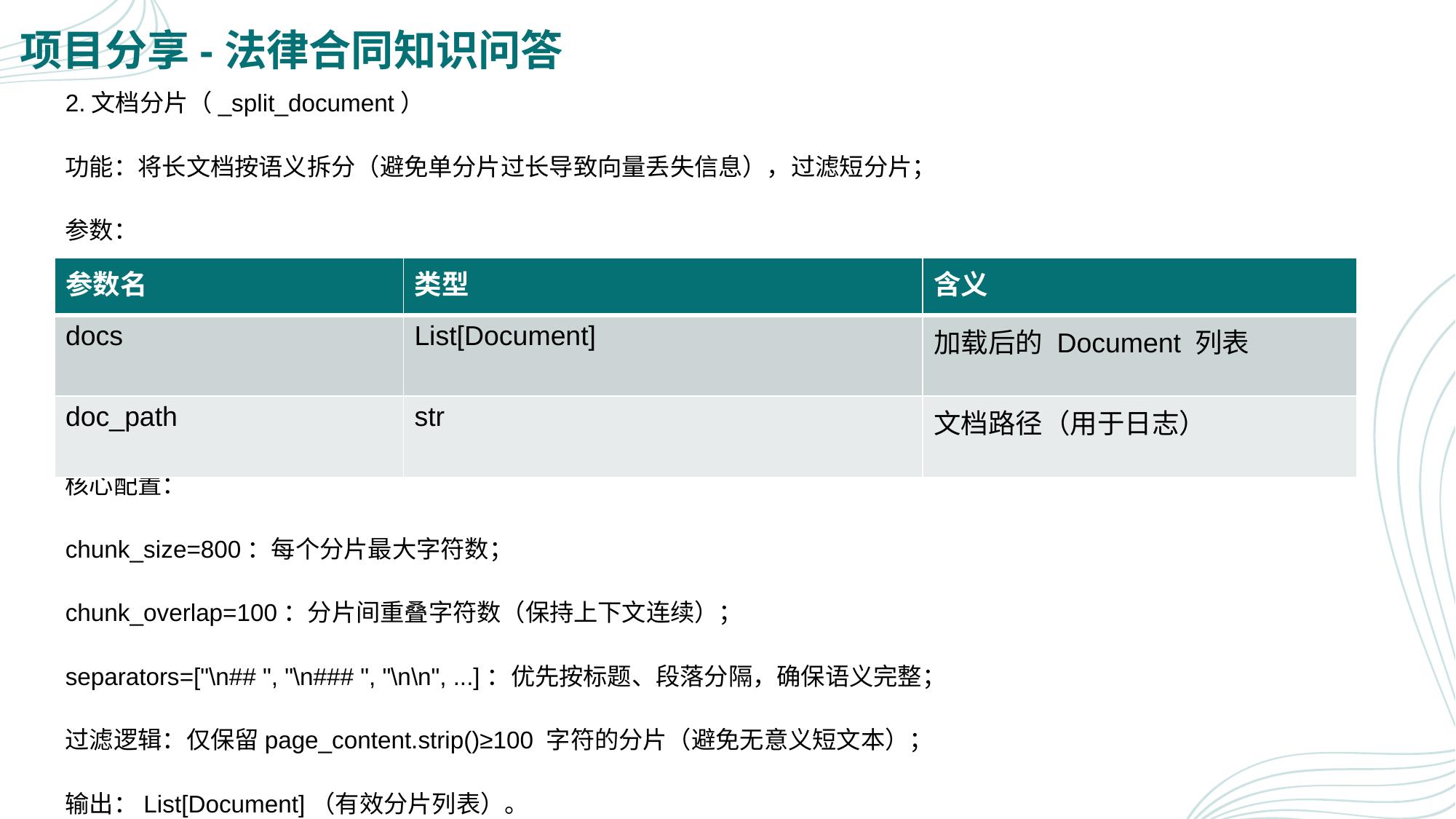

# 项目分享-法律合同知识问答
2.文档分片（_split_document）
功能：将长文档按语义拆分（避免单分片过长导致向量丢失信息），过滤短分片；
参数：

核心配置：
chunk_size=800：每个分片最大字符数；
chunk_overlap=100：分片间重叠字符数（保持上下文连续）；
separators=["\n## ", "\n### ", "\n\n", ...]：优先按标题、段落分隔，确保语义完整；
过滤逻辑：仅保留page_content.strip()≥100 字符的分片（避免无意义短文本）；
输出：List[Document]（有效分片列表）。
| 参数名 | 类型 | 含义 |
| --- | --- | --- |
| docs | List[Document] | 加载后的 Document 列表 |
| doc\_path | str | 文档路径（用于日志） |